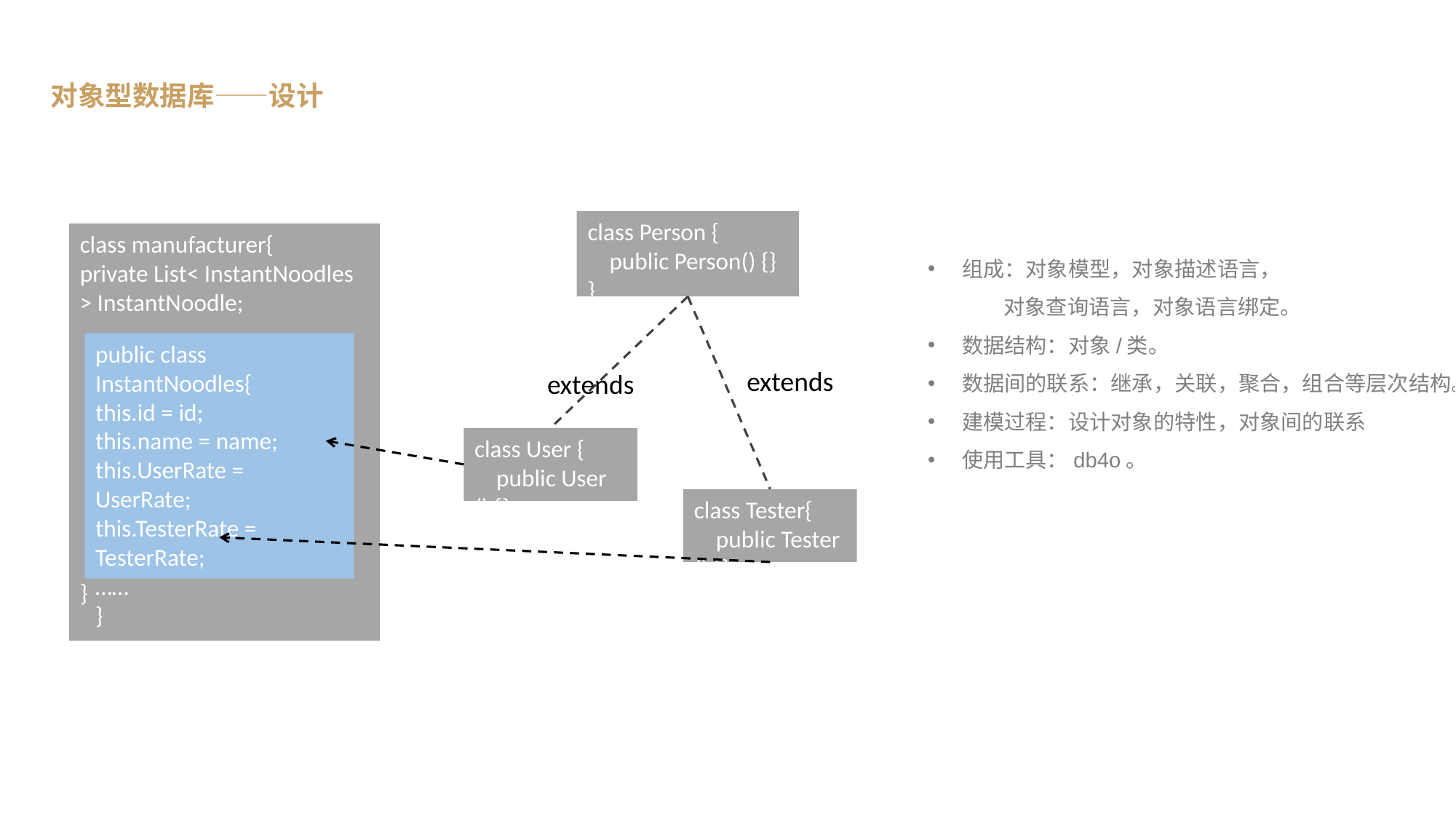

对象型数据库——设计
class Person {
    public Person() {}
}
class manufacturer{
private List< InstantNoodles > InstantNoodle;

}
public class InstantNoodles{
this.id = id;
this.name = name;
this.UserRate = UserRate;
this.TesterRate = TesterRate;
……
}
extends
extends
class User {
    public User () {}
}
class Tester{
    public Tester () {}
}
组成：对象模型，对象描述语言，
               对象查询语言，对象语言绑定。
数据结构：对象/类。
数据间的联系：继承，关联，聚合，组合等层次结构。
建模过程：设计对象的特性，对象间的联系
使用工具：db4o。